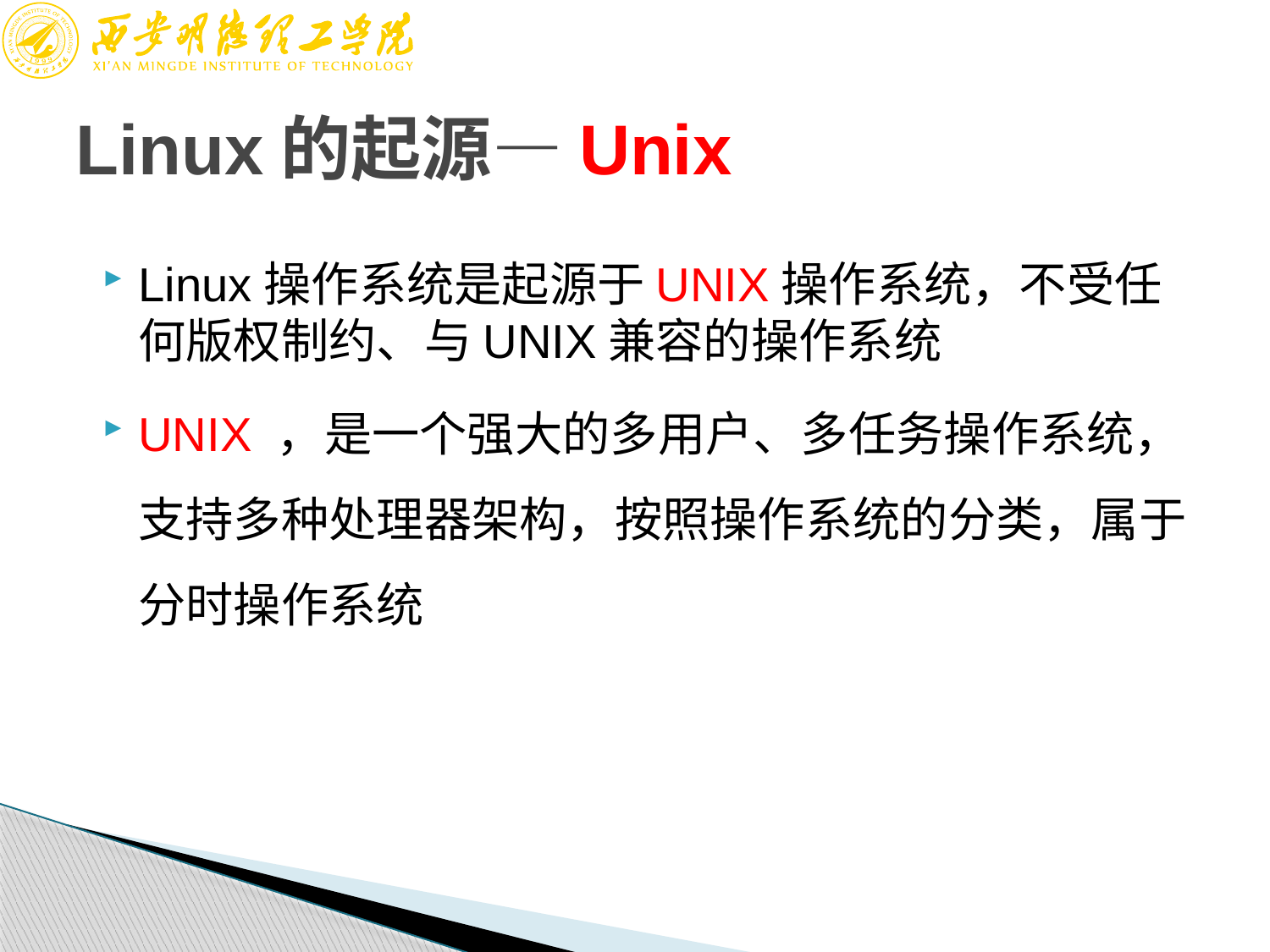

# Linux的起源—Unix
Linux操作系统是起源于UNIX操作系统，不受任何版权制约、与UNIX兼容的操作系统
UNIX ，是一个强大的多用户、多任务操作系统，支持多种处理器架构，按照操作系统的分类，属于分时操作系统